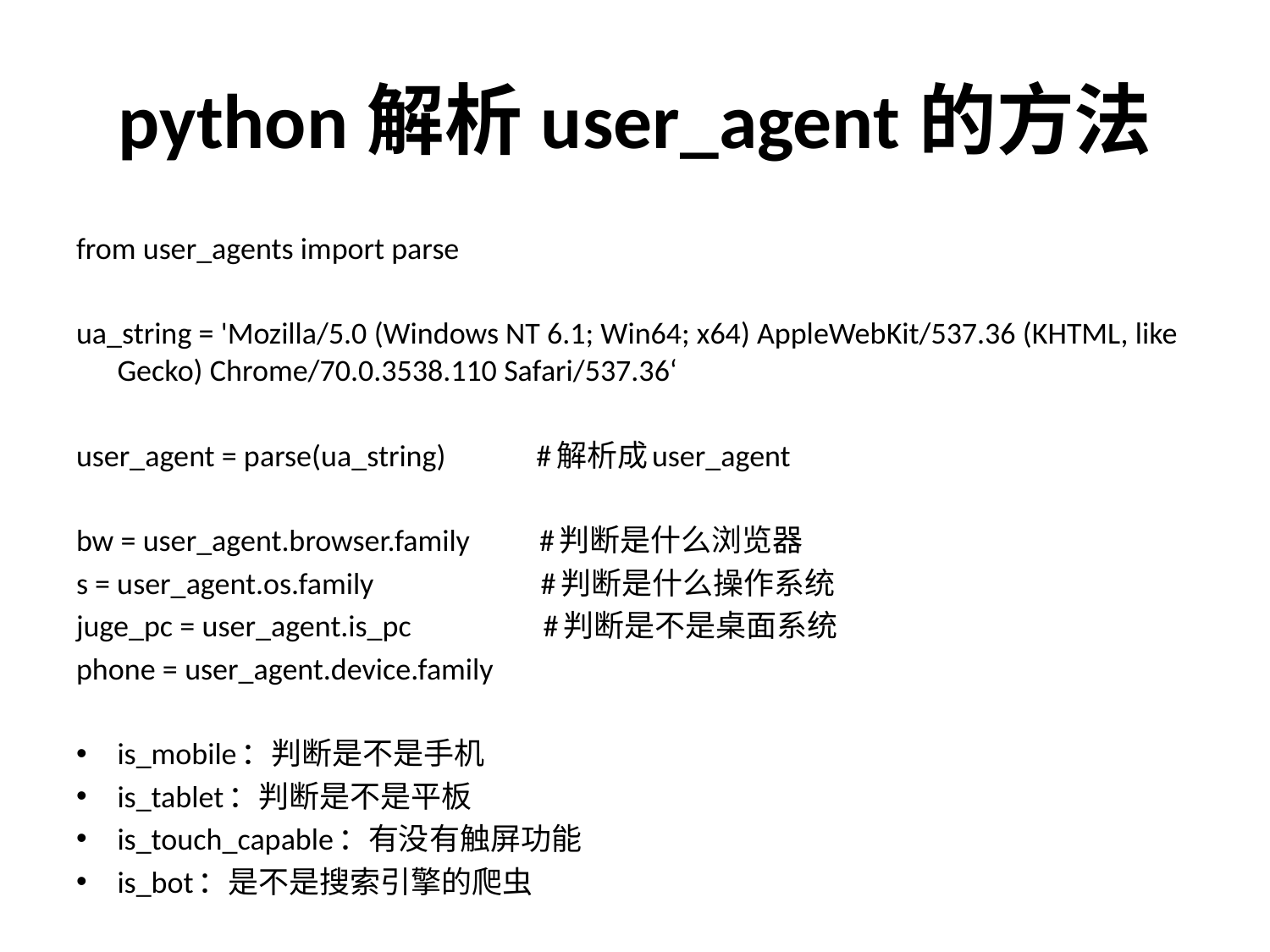

# python解析user_agent的方法
from user_agents import parse

ua_string = 'Mozilla/5.0 (Windows NT 6.1; Win64; x64) AppleWebKit/537.36 (KHTML, like Gecko) Chrome/70.0.3538.110 Safari/537.36‘

user_agent = parse(ua_string)             #解析成user_agent

bw = user_agent.browser.family          #判断是什么浏览器
s = user_agent.os.family                        #判断是什么操作系统
juge_pc = user_agent.is_pc                   #判断是不是桌面系统
phone = user_agent.device.family

is_mobile：判断是不是手机
is_tablet：判断是不是平板
is_touch_capable：有没有触屏功能
is_bot：是不是搜索引擎的爬虫